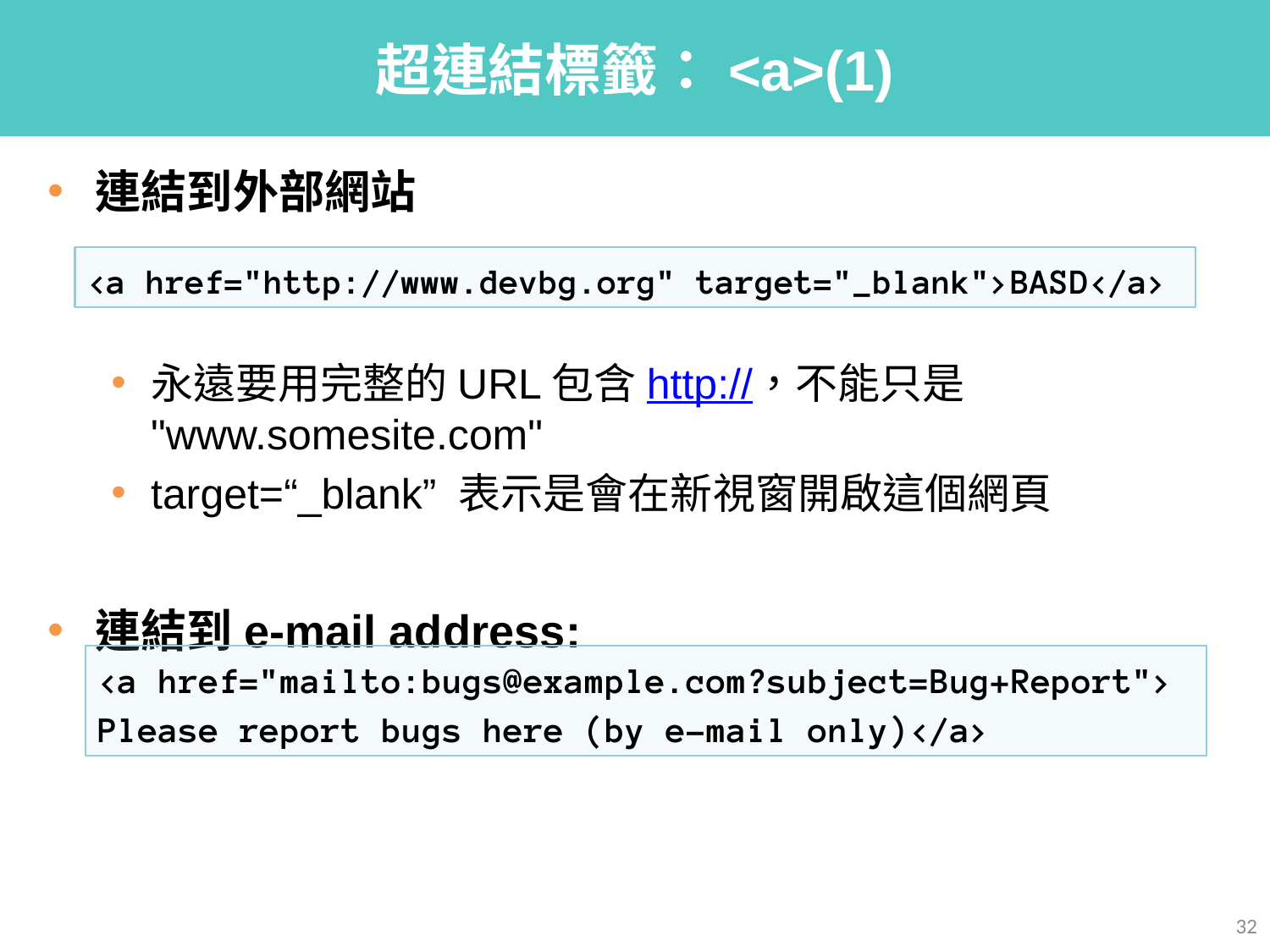

# 超連結標籤：<a>(1)
連結到外部網站

永遠要用完整的URL包含http://，不能只是 "www.somesite.com"
target=“_blank” 表示是會在新視窗開啟這個網頁

連結到e-mail address:
<a href="http://www.devbg.org" target="_blank">BASD</a>
<a href="mailto:bugs@example.com?subject=Bug+Report">
Please report bugs here (by e-mail only)</a>
32